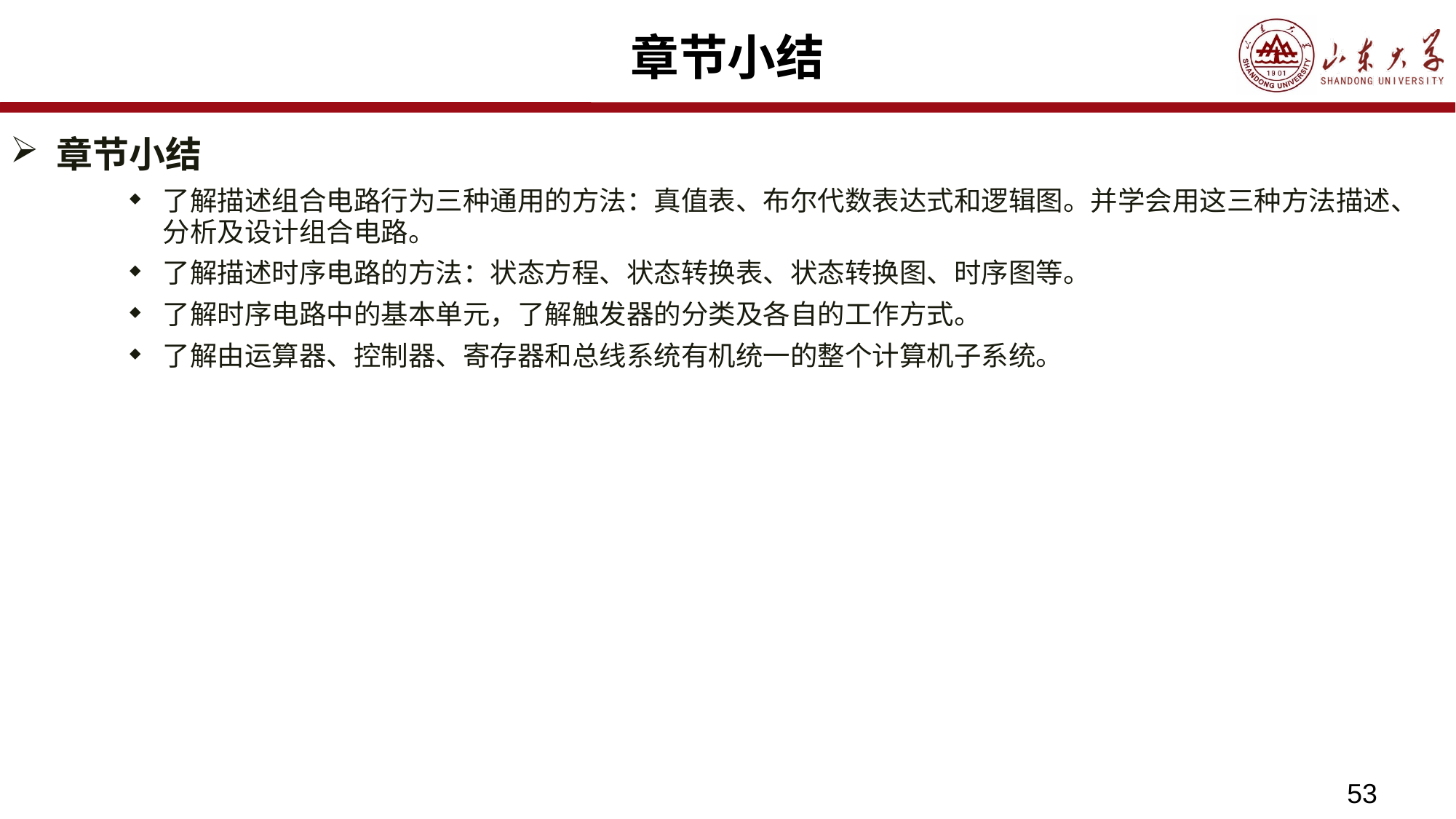

# 章节小结
章节小结
了解描述组合电路行为三种通用的方法：真值表、布尔代数表达式和逻辑图。并学会用这三种方法描述、分析及设计组合电路。
了解描述时序电路的方法：状态方程、状态转换表、状态转换图、时序图等。
了解时序电路中的基本单元，了解触发器的分类及各自的工作方式。
了解由运算器、控制器、寄存器和总线系统有机统一的整个计算机子系统。

53